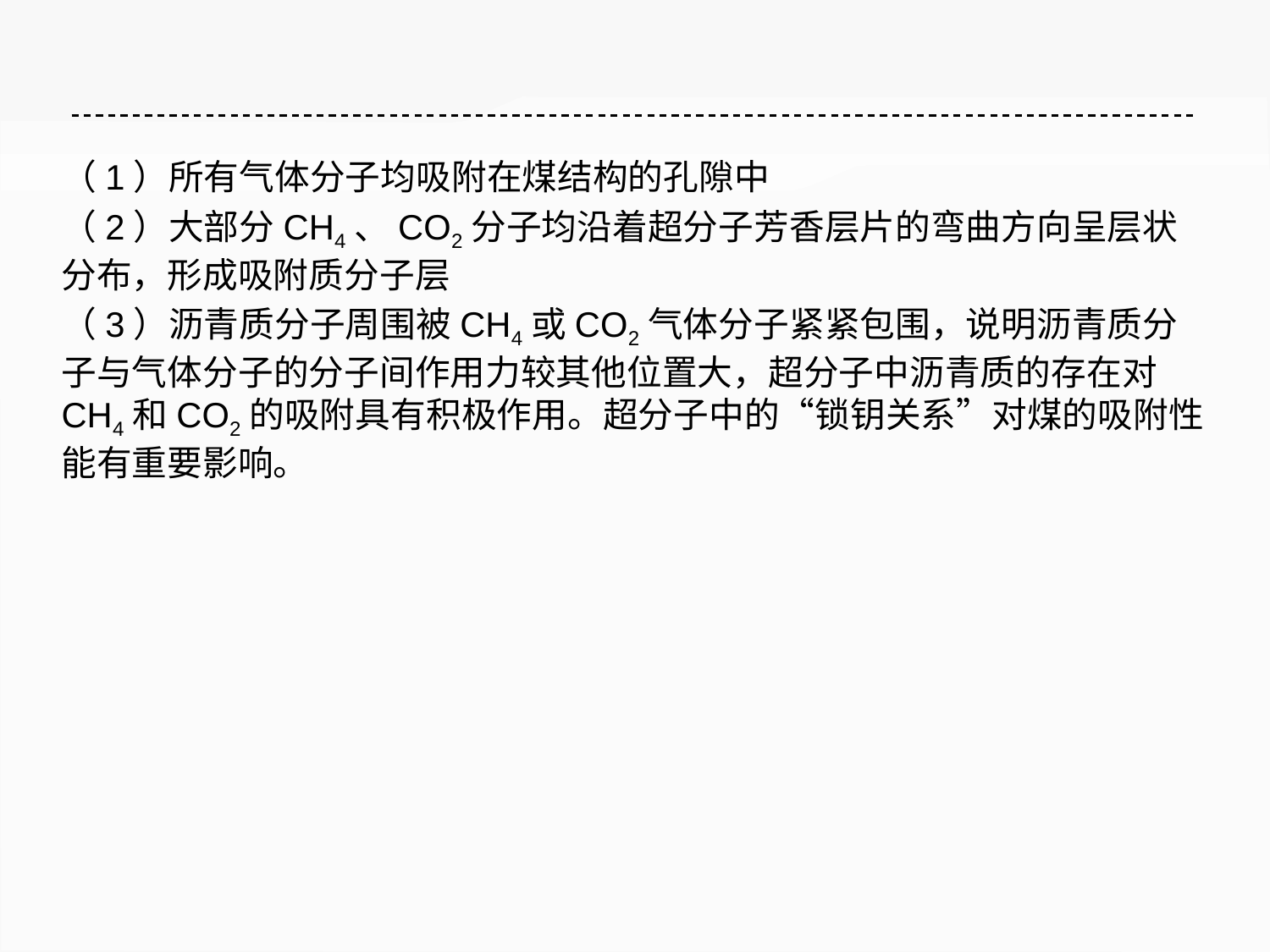

（1）所有气体分子均吸附在煤结构的孔隙中
（2）大部分CH4、CO2分子均沿着超分子芳香层片的弯曲方向呈层状分布，形成吸附质分子层
（3）沥青质分子周围被CH4或CO2气体分子紧紧包围，说明沥青质分子与气体分子的分子间作用力较其他位置大，超分子中沥青质的存在对CH4和CO2的吸附具有积极作用。超分子中的“锁钥关系”对煤的吸附性能有重要影响。